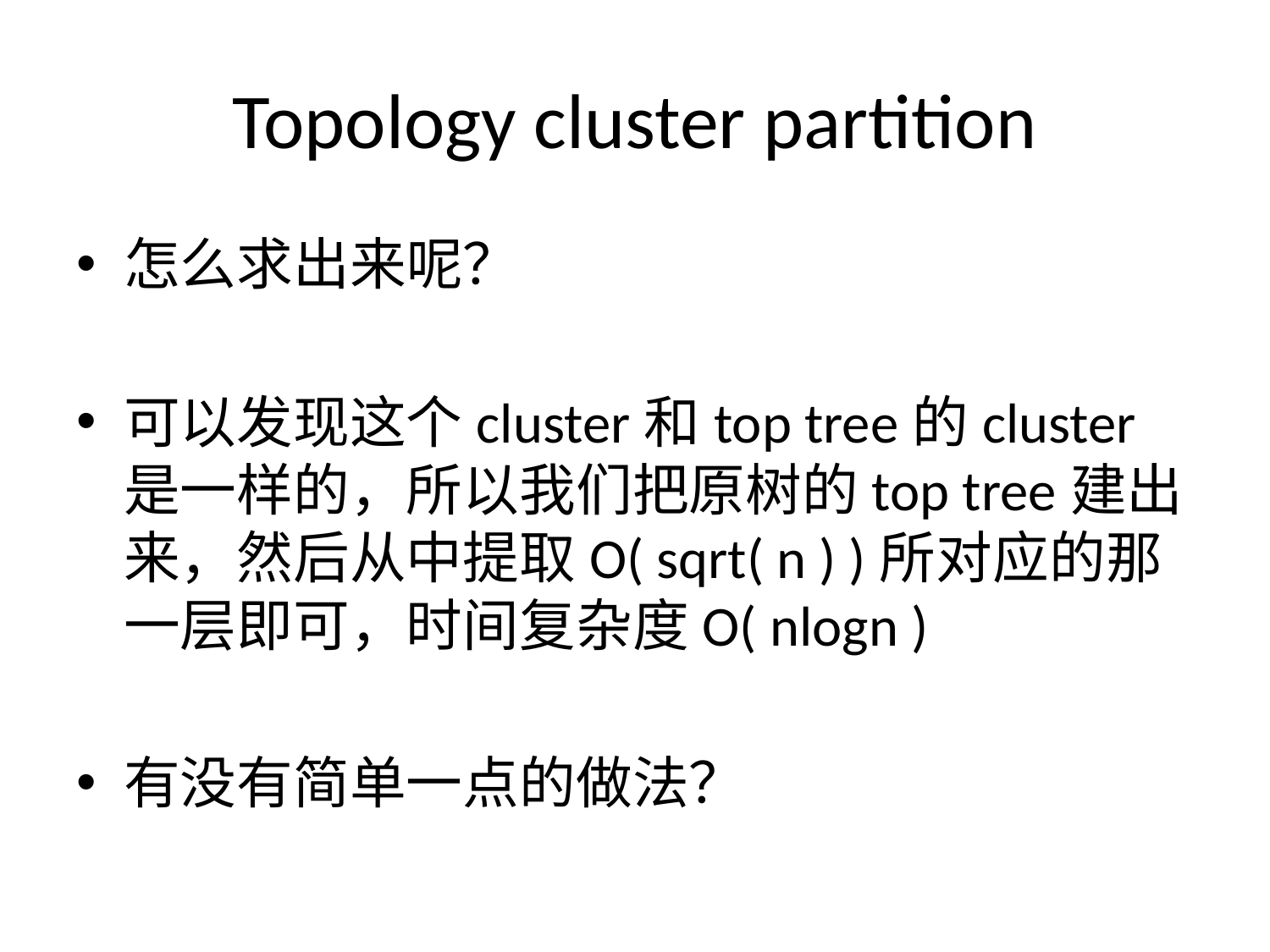

# Topology cluster partition
怎么求出来呢？

可以发现这个cluster和top tree的cluster是一样的，所以我们把原树的top tree建出来，然后从中提取O( sqrt( n ) )所对应的那一层即可，时间复杂度O( nlogn )

有没有简单一点的做法？